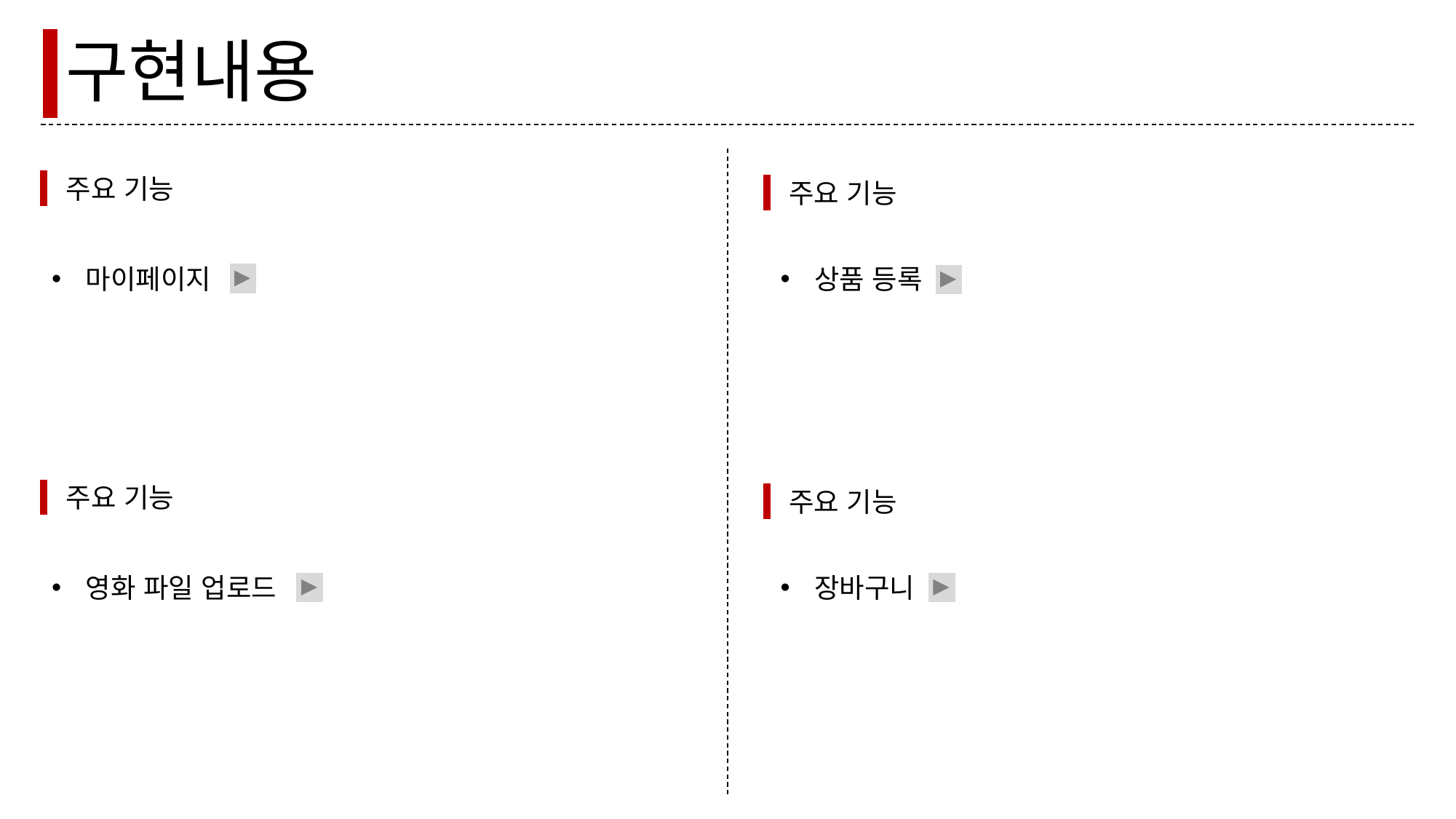

구현내용

주요 기능
주요 기능

마이페이지
상품 등록

주요 기능
주요 기능

영화 파일 업로드
장바구니